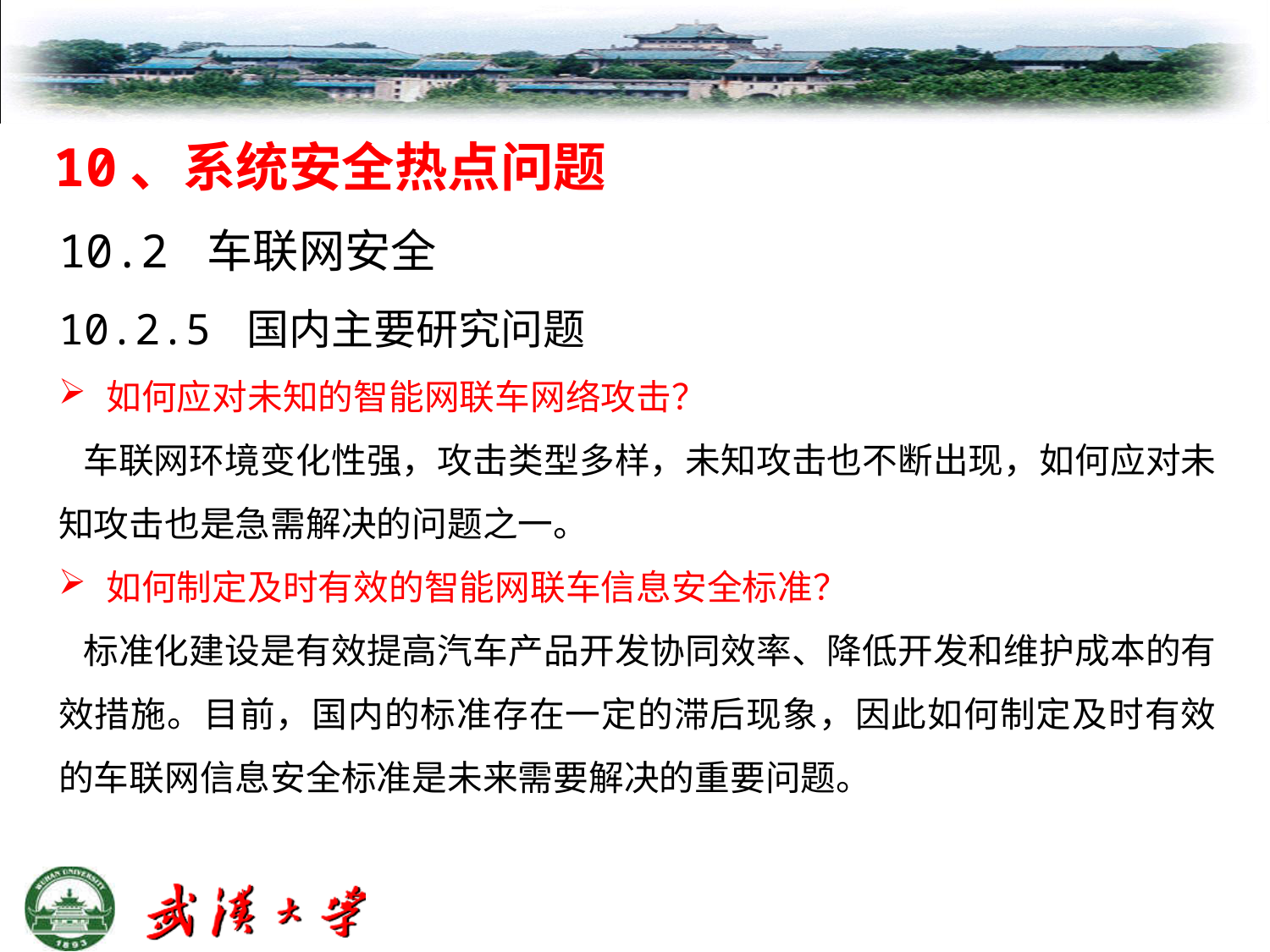

10、系统安全热点问题
10.2 车联网安全
10.2.5 国内主要研究问题
如何应对未知的智能网联车网络攻击？
  车联网环境变化性强，攻击类型多样，未知攻击也不断出现，如何应对未知攻击也是急需解决的问题之一。
如何制定及时有效的智能网联车信息安全标准？
  标准化建设是有效提高汽车产品开发协同效率、降低开发和维护成本的有效措施。目前，国内的标准存在一定的滞后现象，因此如何制定及时有效的车联网信息安全标准是未来需要解决的重要问题。